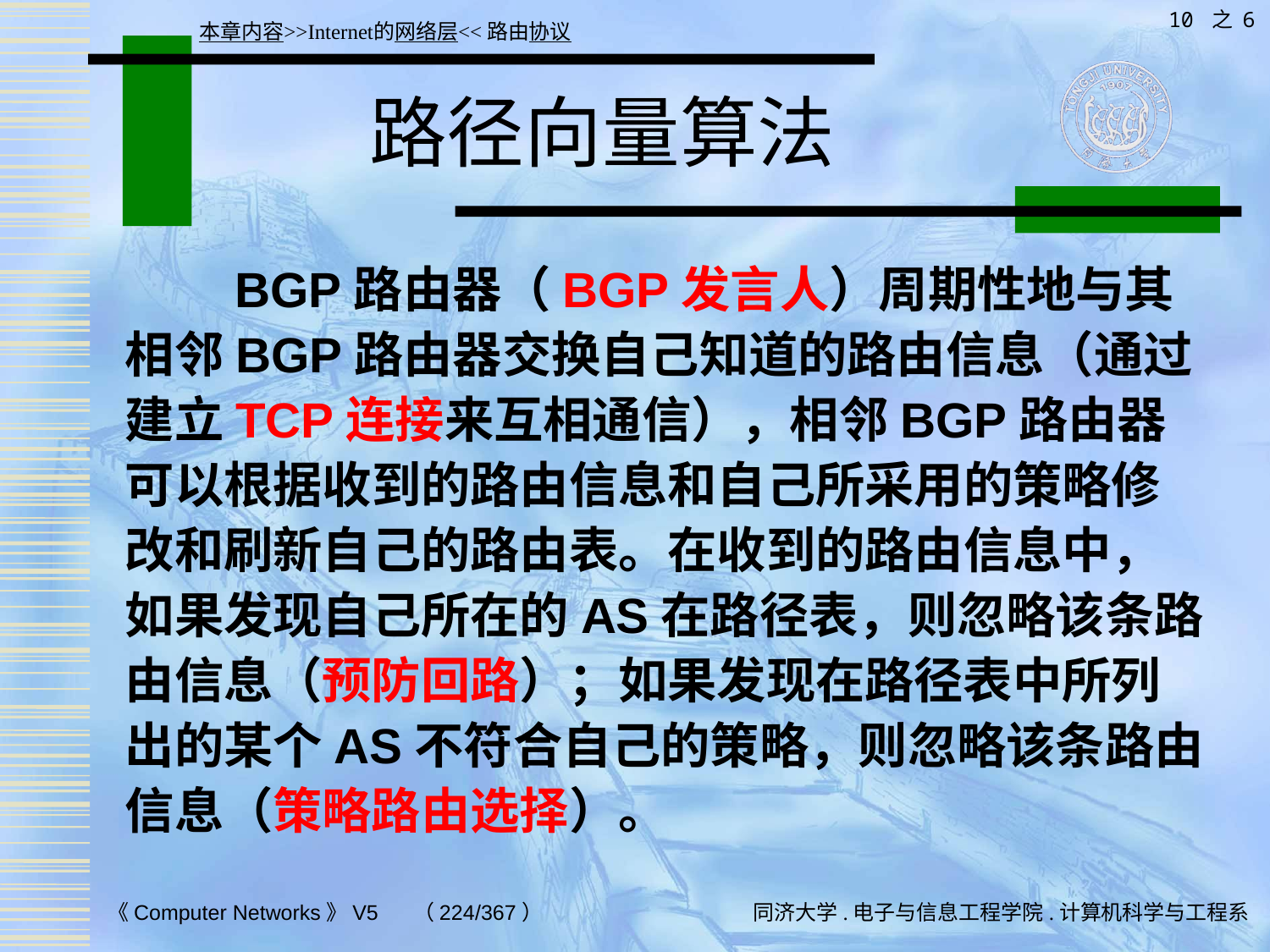

10 之 6
本章内容>>Internet的网络层<<路由协议
# 路径向量算法
        BGP路由器（BGP发言人）周期性地与其相邻BGP路由器交换自己知道的路由信息（通过建立TCP连接来互相通信），相邻BGP路由器可以根据收到的路由信息和自己所采用的策略修改和刷新自己的路由表。在收到的路由信息中，如果发现自己所在的AS在路径表，则忽略该条路由信息（预防回路）；如果发现在路径表中所列出的某个AS不符合自己的策略，则忽略该条路由信息（策略路由选择）。